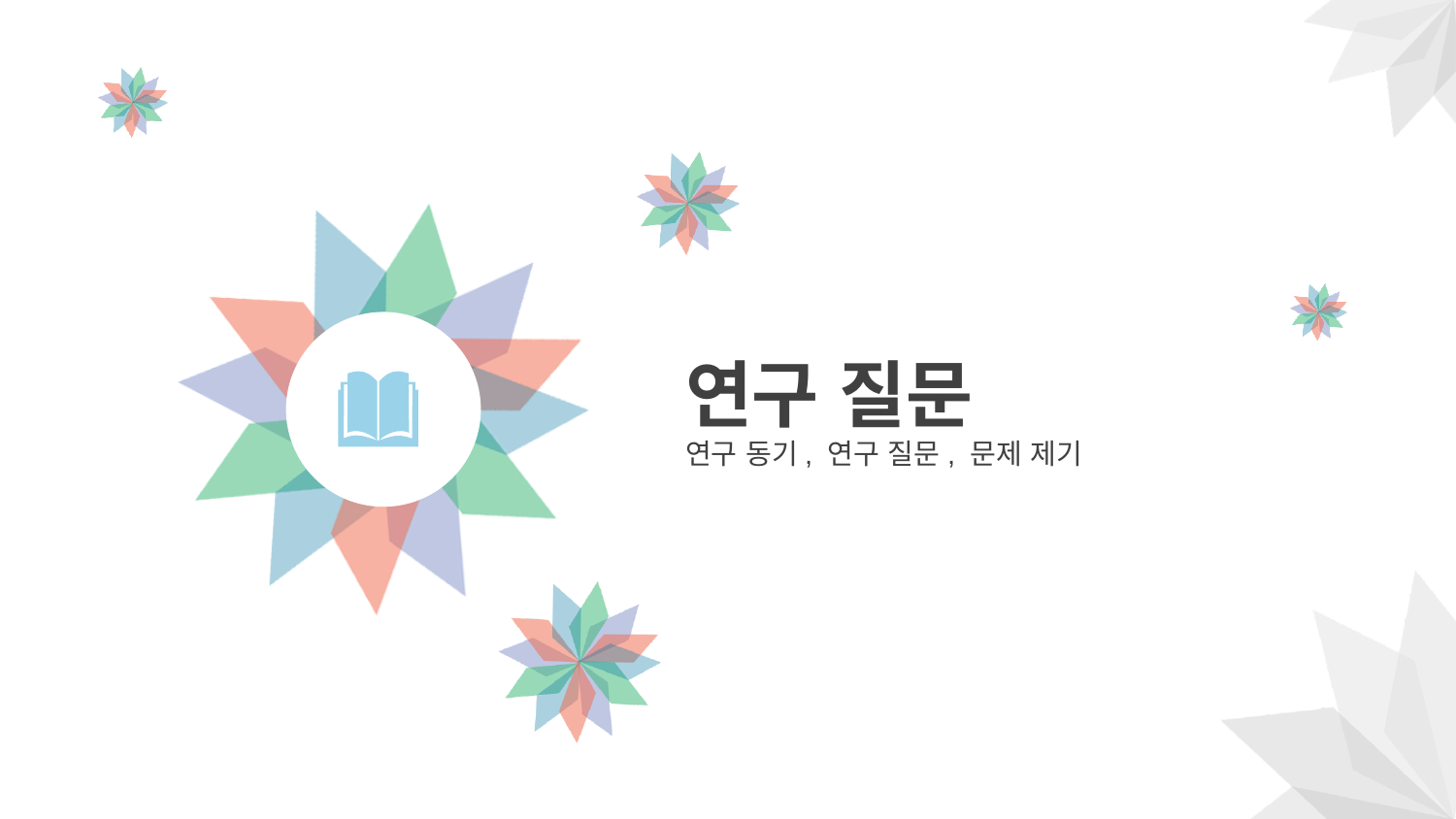

연구 질문

연구 동기, 연구 질문, 문제 제기